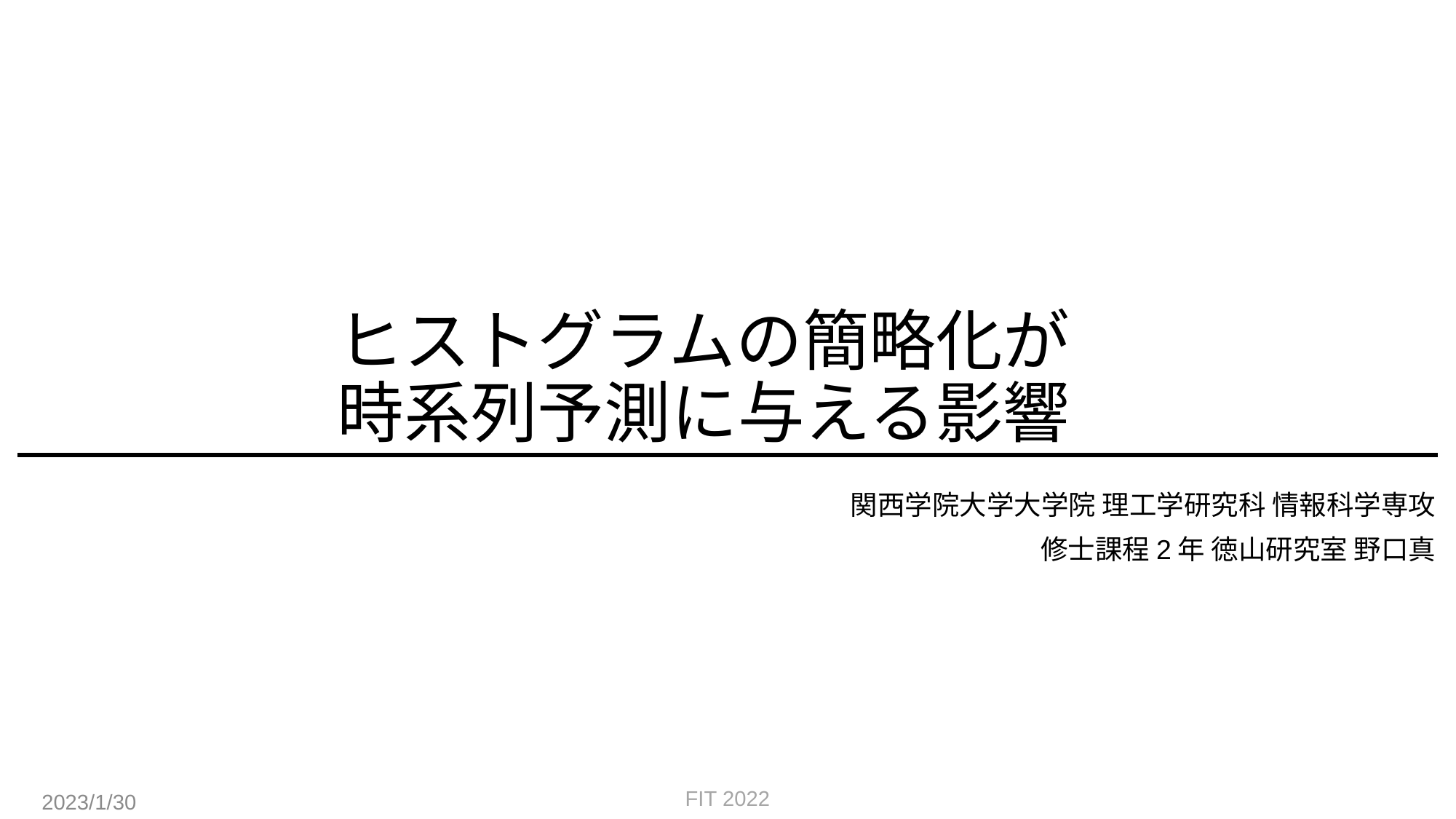

# ヒストグラムの簡略化が 時系列予測に与える影響
関西学院大学大学院 理工学研究科 情報科学専攻
修士課程2年 徳山研究室 野口真
2023/1/30
FIT 2022